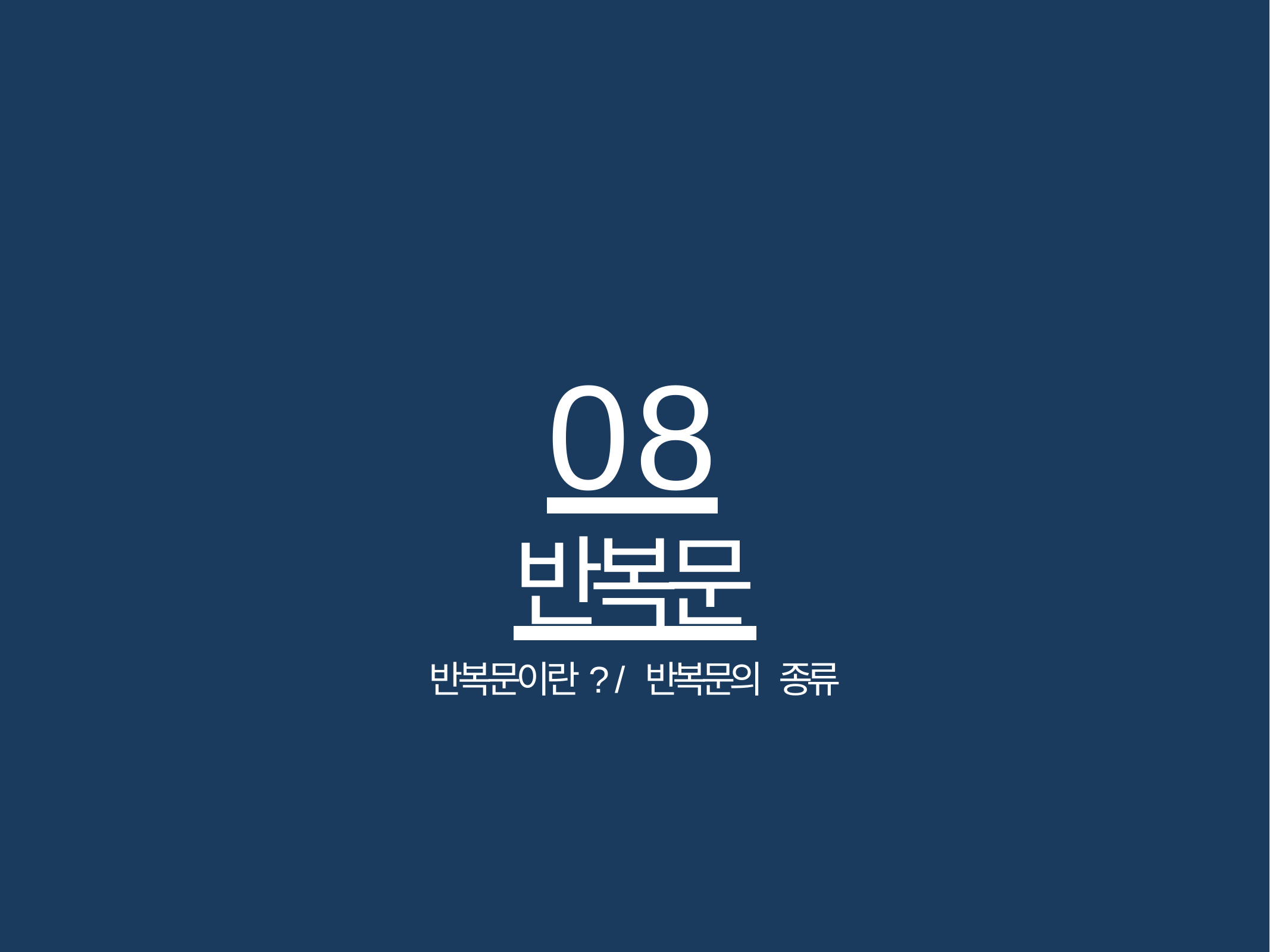

# 08 반복문
반복문이란? / 반복문의  종류